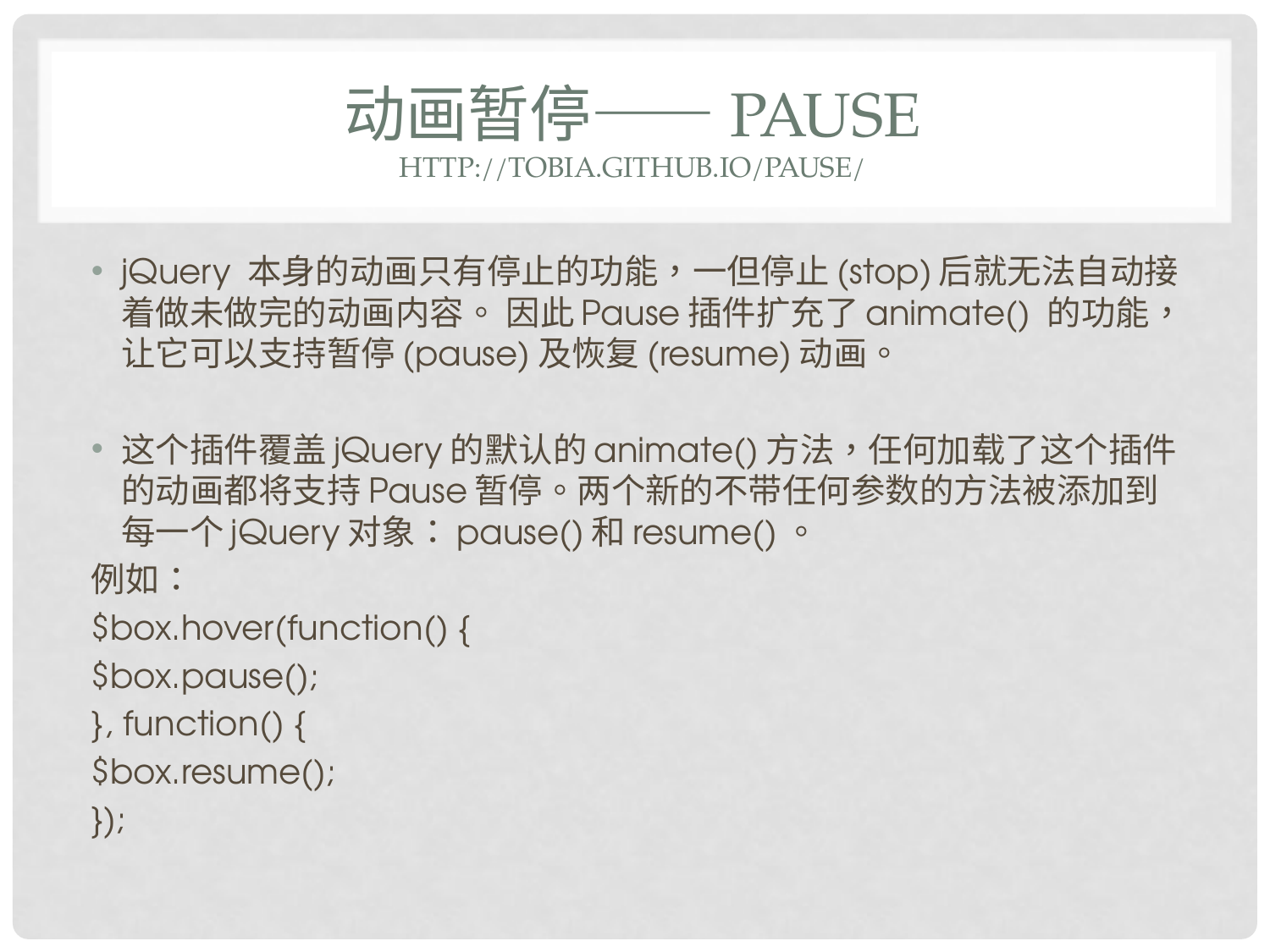

# 动画暂停——Pause http://tobia.github.io/Pause/
jQuery 本身的动画只有停止的功能，一但停止(stop)后就无法自动接着做未做完的动画内容。 因此Pause插件扩充了animate() 的功能，让它可以支持暂停(pause)及恢复(resume)动画。

这个插件覆盖jQuery的默认的animate()方法，任何加载了这个插件的动画都将支持Pause暂停。两个新的不带任何参数的方法被添加到每一个jQuery对象：pause()和resume()。
例如：
$box.hover(function() {
$box.pause();
}, function() {
$box.resume();
});